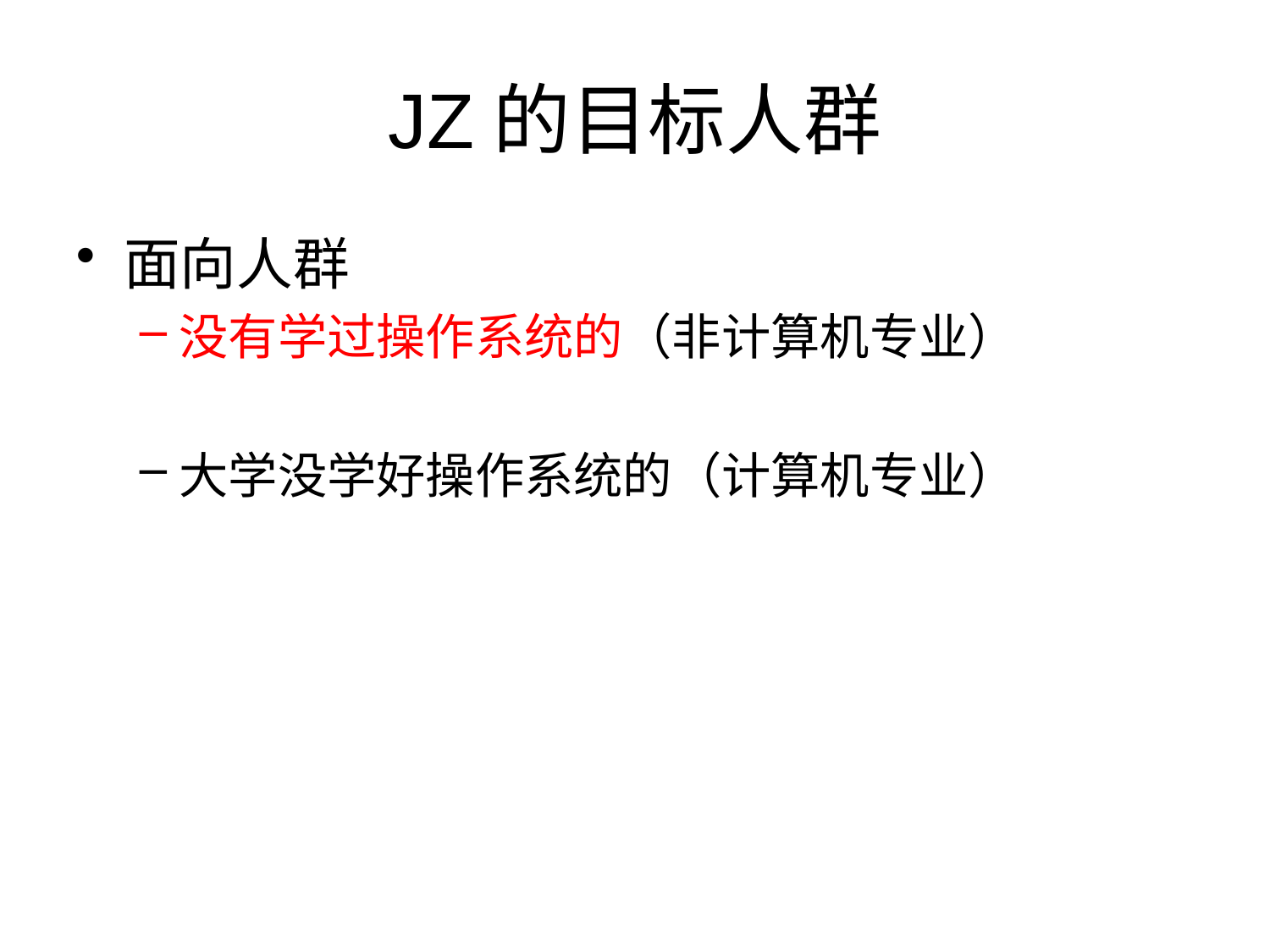

# JZ的目标人群
面向人群
没有学过操作系统的（非计算机专业）

大学没学好操作系统的（计算机专业）